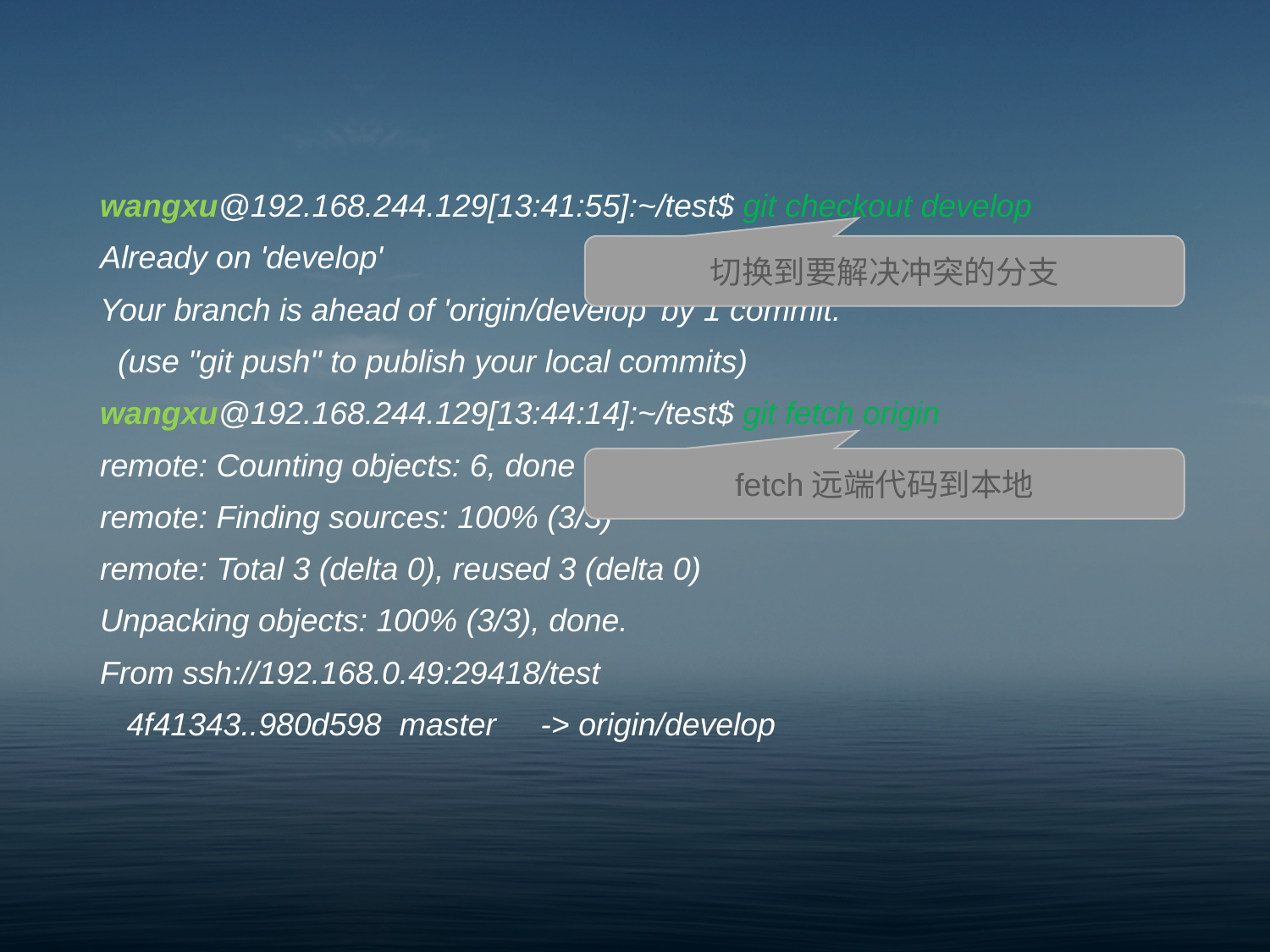

#
wangxu@192.168.244.129[13:41:55]:~/test$ git checkout develop
Already on 'develop'
Your branch is ahead of 'origin/develop' by 1 commit.
  (use "git push" to publish your local commits)
wangxu@192.168.244.129[13:44:14]:~/test$ git fetch origin
remote: Counting objects: 6, done
remote: Finding sources: 100% (3/3)
remote: Total 3 (delta 0), reused 3 (delta 0)
Unpacking objects: 100% (3/3), done.
From ssh://192.168.0.49:29418/test
   4f41343..980d598  master     -> origin/develop
切换到要解决冲突的分支
fetch远端代码到本地